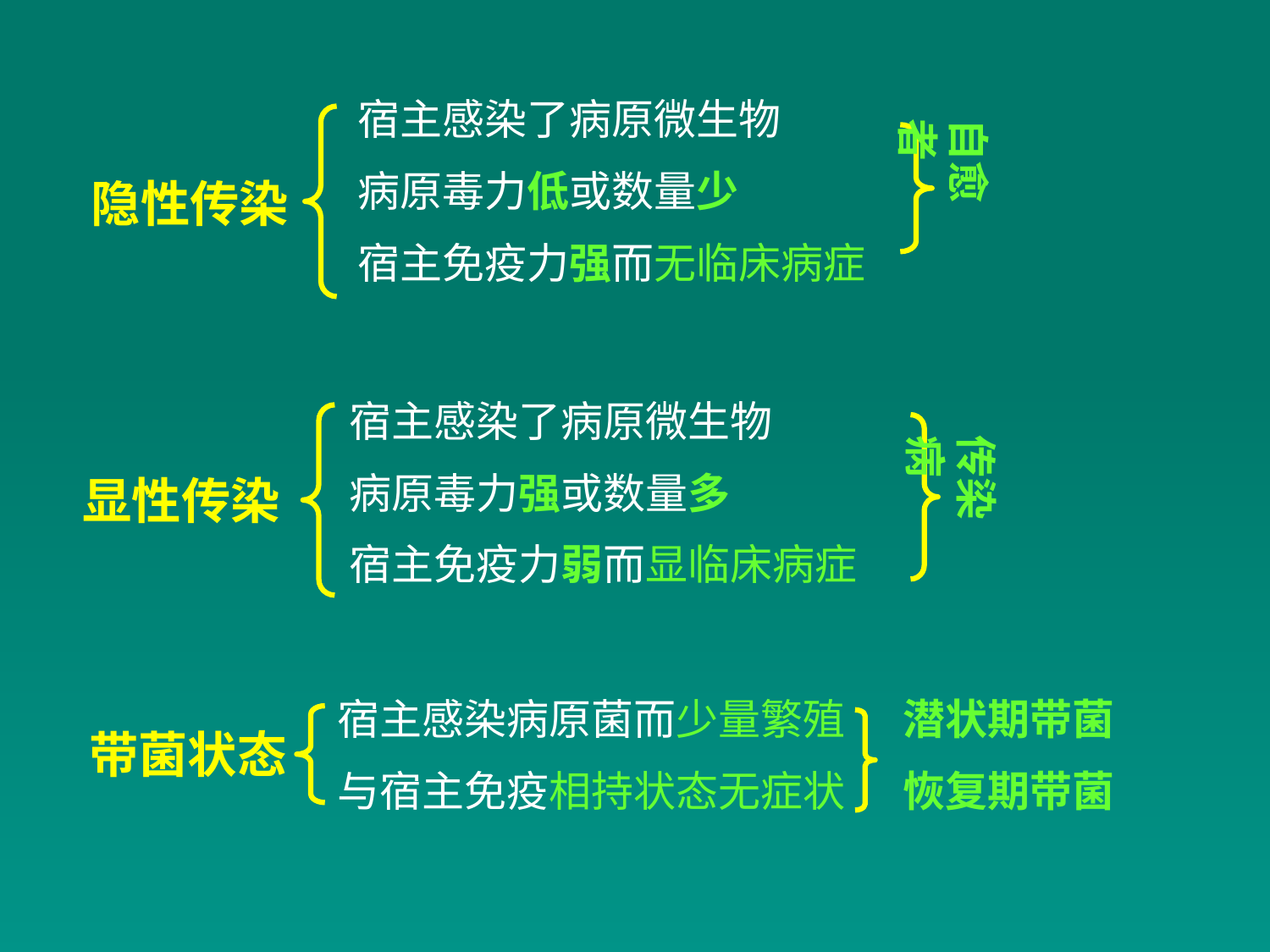

宿主感染了病原微生物
病原毒力低或数量少
宿主免疫力强而无临床病症

自愈者

隐性传染
宿主感染了病原微生物
病原毒力强或数量多
宿主免疫力弱而显临床病症

传染病
显性传染
宿主感染病原菌而少量繁殖      潜状期带菌
与宿主免疫相持状态无症状      恢复期带菌

带菌状态